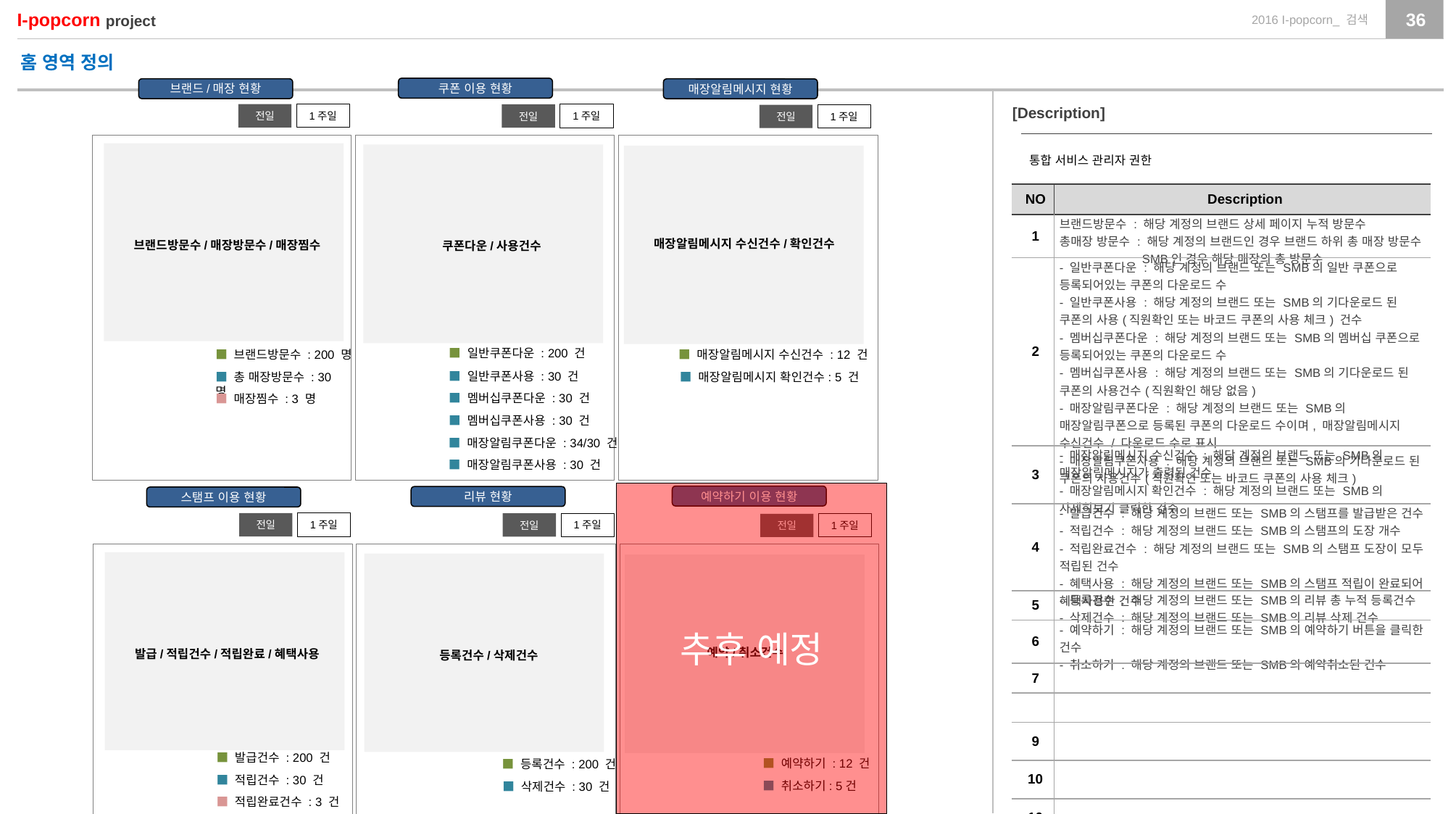

홈 영역 정의
쿠폰 이용 현황
브랜드/매장 현황
매장알림메시지 현황
[Description]
1주일
전일
1주일
전일
1주일
전일

통합 서비스 관리자 권한
| NO | Description |
| --- | --- |
| 1 | 브랜드방문수 : 해당 계정의 브랜드 상세 페이지 누적 방문수 총매장 방문수 : 해당 계정의 브랜드인 경우 브랜드 하위 총 매장 방문수 SMB인 경우 해당 매장의 총 방문수 |
| 2 | - 일반쿠폰다운 : 해당 계정의 브랜드 또는 SMB의 일반 쿠폰으로 등록되어있는 쿠폰의 다운로드 수 - 일반쿠폰사용 : 해당 계정의 브랜드 또는 SMB의 기다운로드 된 쿠폰의 사용(직원확인 또는 바코드 쿠폰의 사용 체크) 건수 - 멤버십쿠폰다운 : 해당 계정의 브랜드 또는 SMB의 멤버십 쿠폰으로 등록되어있는 쿠폰의 다운로드 수 - 멤버십쿠폰사용 : 해당 계정의 브랜드 또는 SMB의 기다운로드 된 쿠폰의 사용건수(직원확인 해당 없음) - 매장알림쿠폰다운 : 해당 계정의 브랜드 또는 SMB의 매장알림쿠폰으로 등록된 쿠폰의 다운로드 수이며, 매장알림메시지 수신건수 / 다운로드 수로 표시 - 매장알림쿠폰사용 : 해당 계정의 브랜드 또는 SMB의 기다운로드 된 쿠폰의 사용건수(직원확인 또는 바코드 쿠폰의 사용 체크) |
| 3 | - 매장알림메시지 수신건수 : 해당 계정의 브랜드 또는 SMB의 매장알림메시지가 출력된 건수 - 매장알림메시지 확인건수 : 해당 계정의 브랜드 또는 SMB의 자세히보기 클릭한 건수 |
| 4 | - 발급건수 : 해당 계정의 브랜드 또는 SMB의 스탬프를 발급받은 건수 - 적립건수 : 해당 계정의 브랜드 또는 SMB의 스탬프의 도장 개수 - 적립완료건수 : 해당 계정의 브랜드 또는 SMB의 스탬프 도장이 모두 적립된 건수 - 혜택사용 : 해당 계정의 브랜드 또는 SMB의 스탬프 적립이 완료되어 혜택사용한 건수 |
| 5 | - 등록건수 : 해당 계정의 브랜드 또는 SMB의 리뷰 총 누적 등록건수 - 삭제건수 : 해당 계정의 브랜드 또는 SMB의 리뷰 삭제 건수 |
| 6 | - 예약하기 : 해당 계정의 브랜드 또는 SMB의 예약하기 버튼을 클릭한 건수 - 취소하기 : 해당 계정의 브랜드 또는 SMB의 예약취소된 건수 |
| 7 |  |
|  |  |
| 9 |  |
| 10 |  |
| 10 |  |
| 10-1 |  |
| 10-2 |  |
| 10-3 |  |
| 11 |  |
매장알림메시지 수신건수/확인건수
브랜드방문수/매장방문수/매장찜수
쿠폰다운/사용건수
■ 일반쿠폰다운 : 200 건
■ 브랜드방문수 : 200 명
■ 매장알림메시지 수신건수 : 12 건
■ 일반쿠폰사용 : 30 건
■ 총 매장방문수 : 30 명
■ 매장알림메시지 확인건수: 5 건
■ 멤버십쿠폰다운 : 30 건
■ 매장찜수 : 3 명
■ 멤버십쿠폰사용 : 30 건
■ 매장알림쿠폰다운 : 34/30 건
■ 매장알림쿠폰사용 : 30 건
추후 예정
예약하기 이용 현황
리뷰 현황
스탬프 이용 현황
1주일
전일
1주일
전일
1주일
전일

예약/취소건수
발급/적립건수/적립완료/혜택사용
등록건수/삭제건수
■ 발급건수 : 200 건
■ 예약하기 : 12 건
■ 등록건수 : 200 건
■ 적립건수 : 30 건
■ 취소하기: 5건
■ 삭제건수 : 30 건
■ 적립완료건수 : 3 건